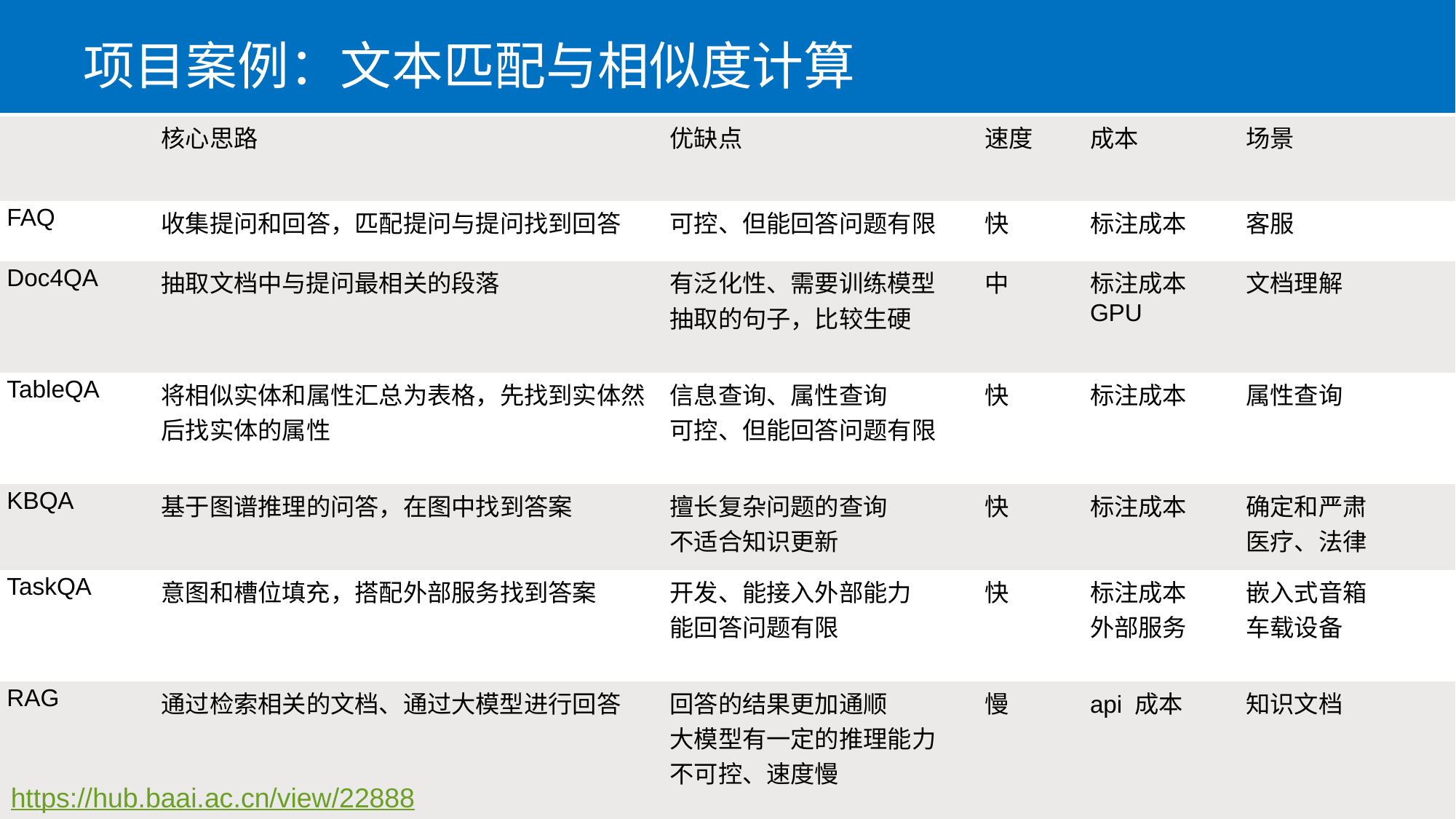

# 项目案例：文本匹配与相似度计算
|  | 核心思路 | 优缺点 | 速度 | 成本 | 场景 |
| --- | --- | --- | --- | --- | --- |
| FAQ | 收集提问和回答，匹配提问与提问找到回答 | 可控、但能回答问题有限 | 快 | 标注成本 | 客服 |
| Doc4QA | 抽取文档中与提问最相关的段落 | 有泛化性、需要训练模型 抽取的句子，比较生硬 | 中 | 标注成本 GPU | 文档理解 |
| TableQA | 将相似实体和属性汇总为表格，先找到实体然后找实体的属性 | 信息查询、属性查询 可控、但能回答问题有限 | 快 | 标注成本 | 属性查询 |
| KBQA | 基于图谱推理的问答，在图中找到答案 | 擅长复杂问题的查询 不适合知识更新 | 快 | 标注成本 | 确定和严肃 医疗、法律 |
| TaskQA | 意图和槽位填充，搭配外部服务找到答案 | 开发、能接入外部能力 能回答问题有限 | 快 | 标注成本 外部服务 | 嵌入式音箱 车载设备 |
| RAG | 通过检索相关的文档、通过大模型进行回答 | 回答的结果更加通顺 大模型有一定的推理能力 不可控、速度慢 | 慢 | api 成本 | 知识文档 |
https://hub.baai.ac.cn/view/22888